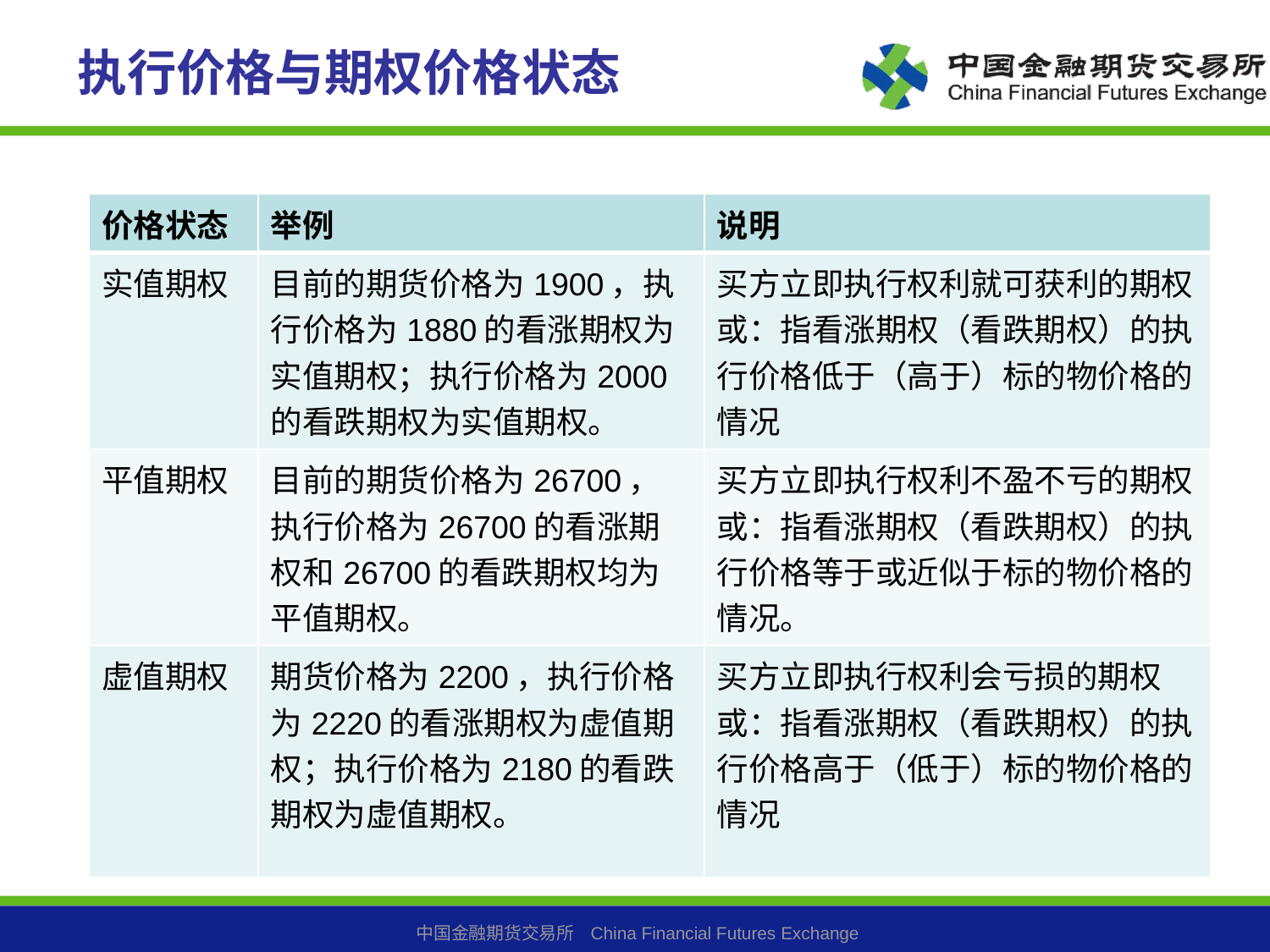

# 执行价格与期权价格状态
| 价格状态 | 举例 | 说明 |
| --- | --- | --- |
| 实值期权 | 目前的期货价格为1900，执行价格为1880的看涨期权为实值期权；执行价格为2000的看跌期权为实值期权。 | 买方立即执行权利就可获利的期权 或：指看涨期权（看跌期权）的执行价格低于（高于）标的物价格的情况 |
| 平值期权 | 目前的期货价格为26700，执行价格为26700的看涨期权和26700的看跌期权均为平值期权。 | 买方立即执行权利不盈不亏的期权 或：指看涨期权（看跌期权）的执行价格等于或近似于标的物价格的情况。 |
| 虚值期权 | 期货价格为2200，执行价格为2220的看涨期权为虚值期权；执行价格为2180的看跌期权为虚值期权。 | 买方立即执行权利会亏损的期权 或：指看涨期权（看跌期权）的执行价格高于（低于）标的物价格的情况 |